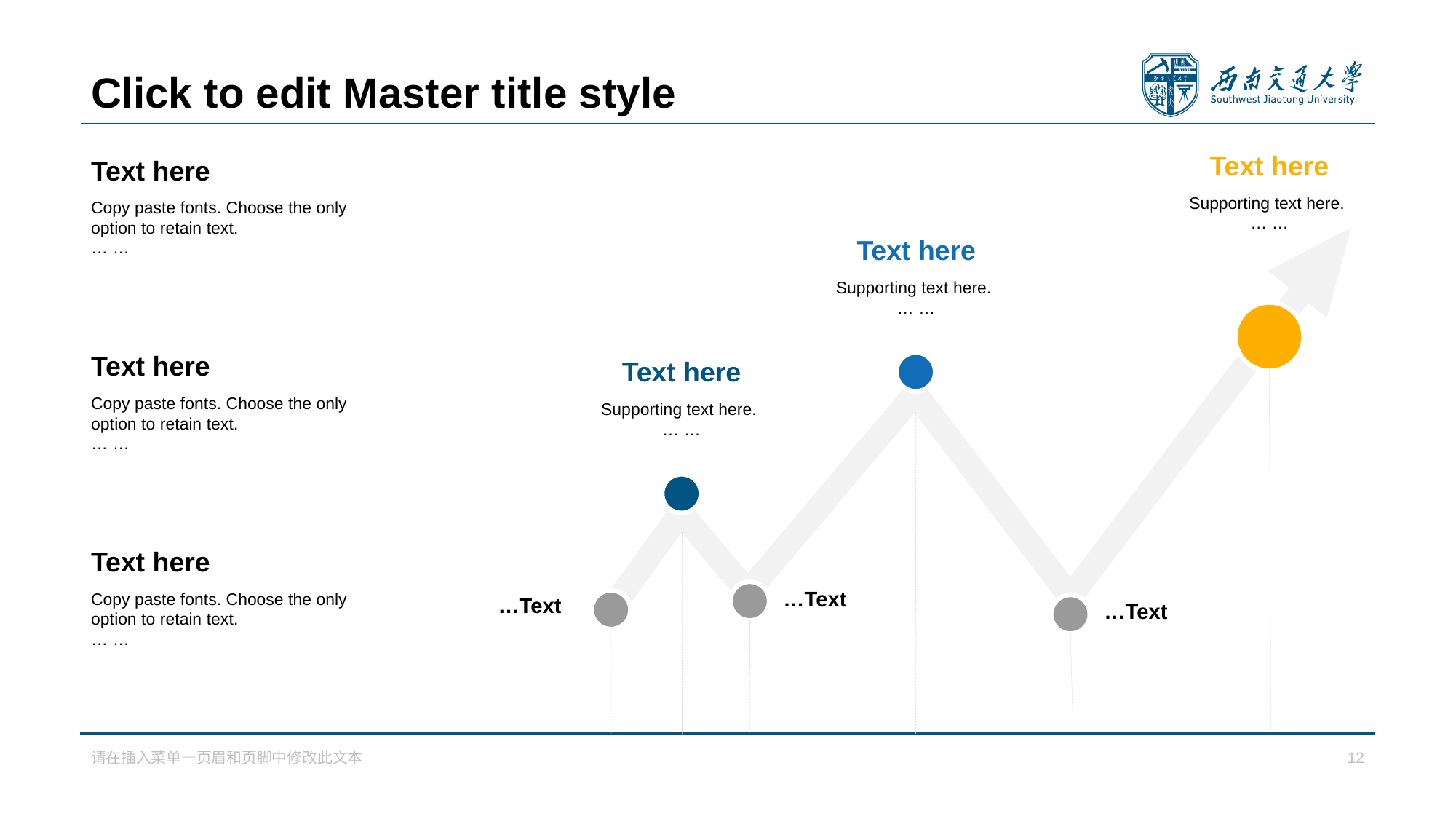

# Click to edit Master title style
Text here
Supporting text here.
… …
Text here
Copy paste fonts. Choose the only option to retain text.
… …
Text here
Supporting text here.
… …

Text here
Copy paste fonts. Choose the only option to retain text.
… …
Text here
Supporting text here.
… …

Text here
Copy paste fonts. Choose the only option to retain text.
… …
…Text

…Text
…Text

请在插入菜单—页眉和页脚中修改此文本
12